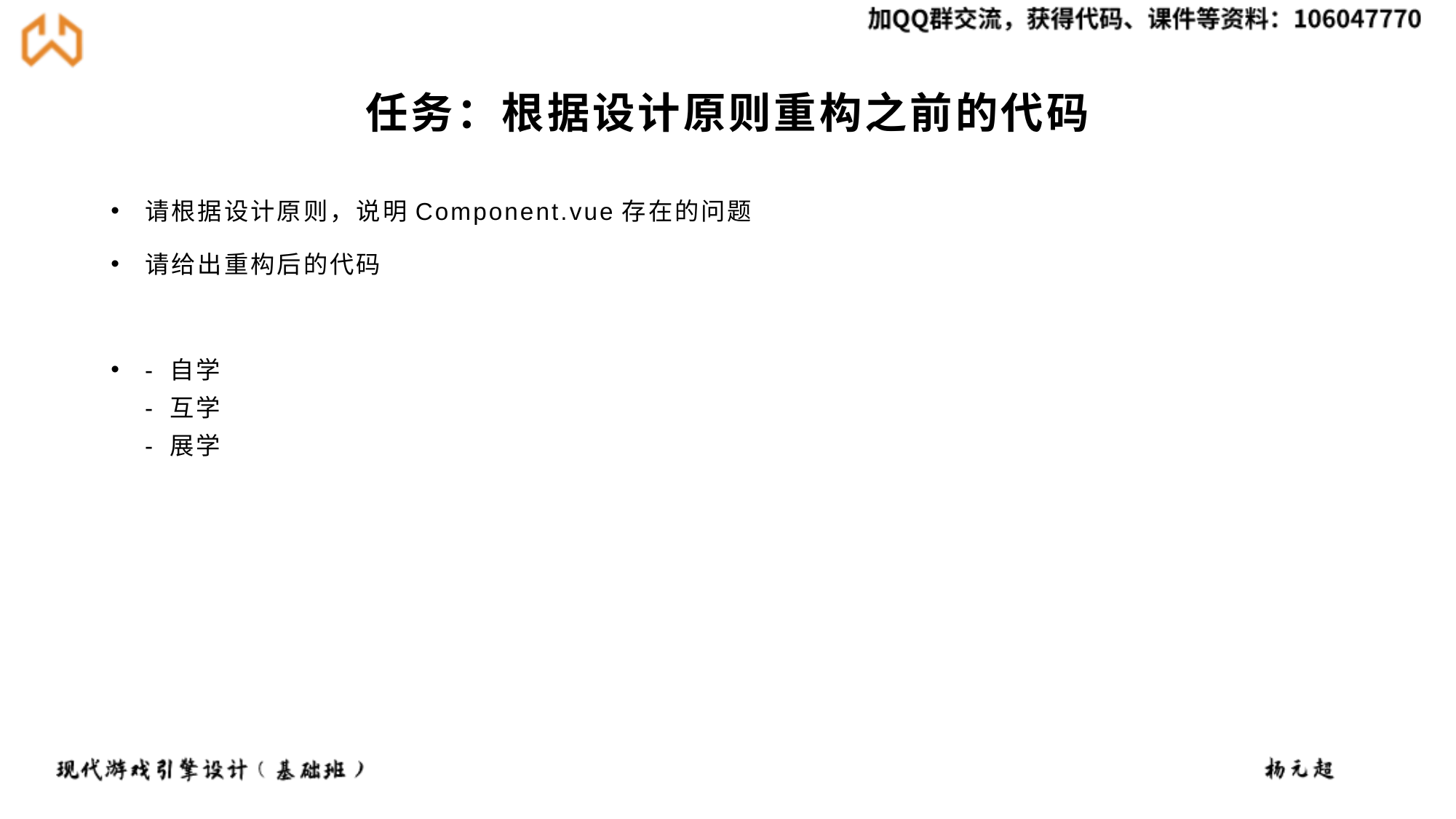

# 任务：根据设计原则重构之前的代码
请根据设计原则，说明Component.vue存在的问题
请给出重构后的代码

- 自学
- 互学
- 展学